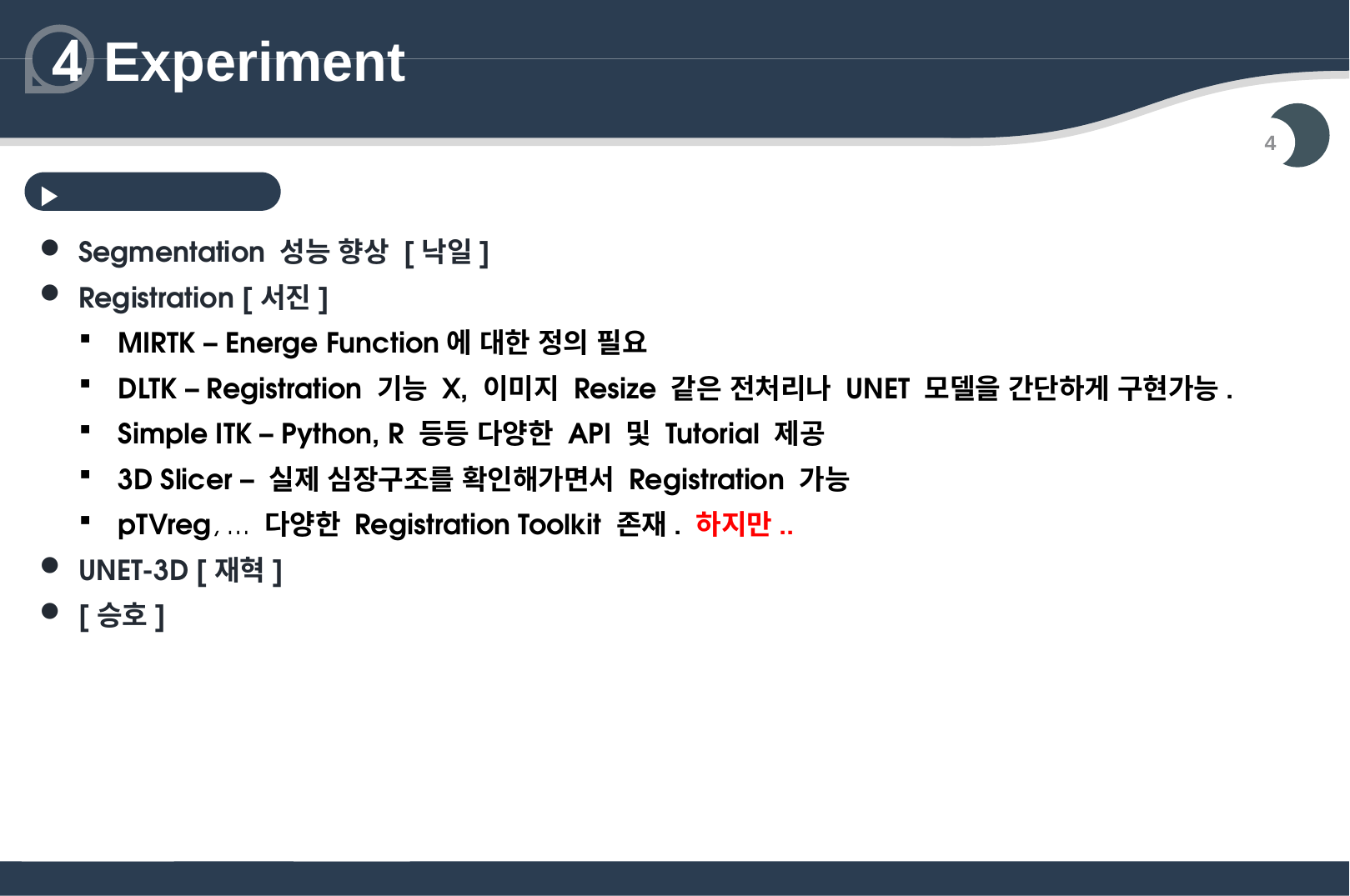

# Experiment

4

4
실험
Segmentation 성능 향상 [낙일]
Registration [서진]
MIRTK – Energe Function에 대한 정의 필요
DLTK – Registration 기능 X, 이미지 Resize 같은 전처리나 UNET 모델을 간단하게 구현가능.
Simple ITK – Python, R 등등 다양한 API 및 Tutorial 제공
3D Slicer – 실제 심장구조를 확인해가면서 Registration 가능
pTVreg, … 다양한 Registration Toolkit 존재. 하지만..
UNET-3D [재혁]
[승호]